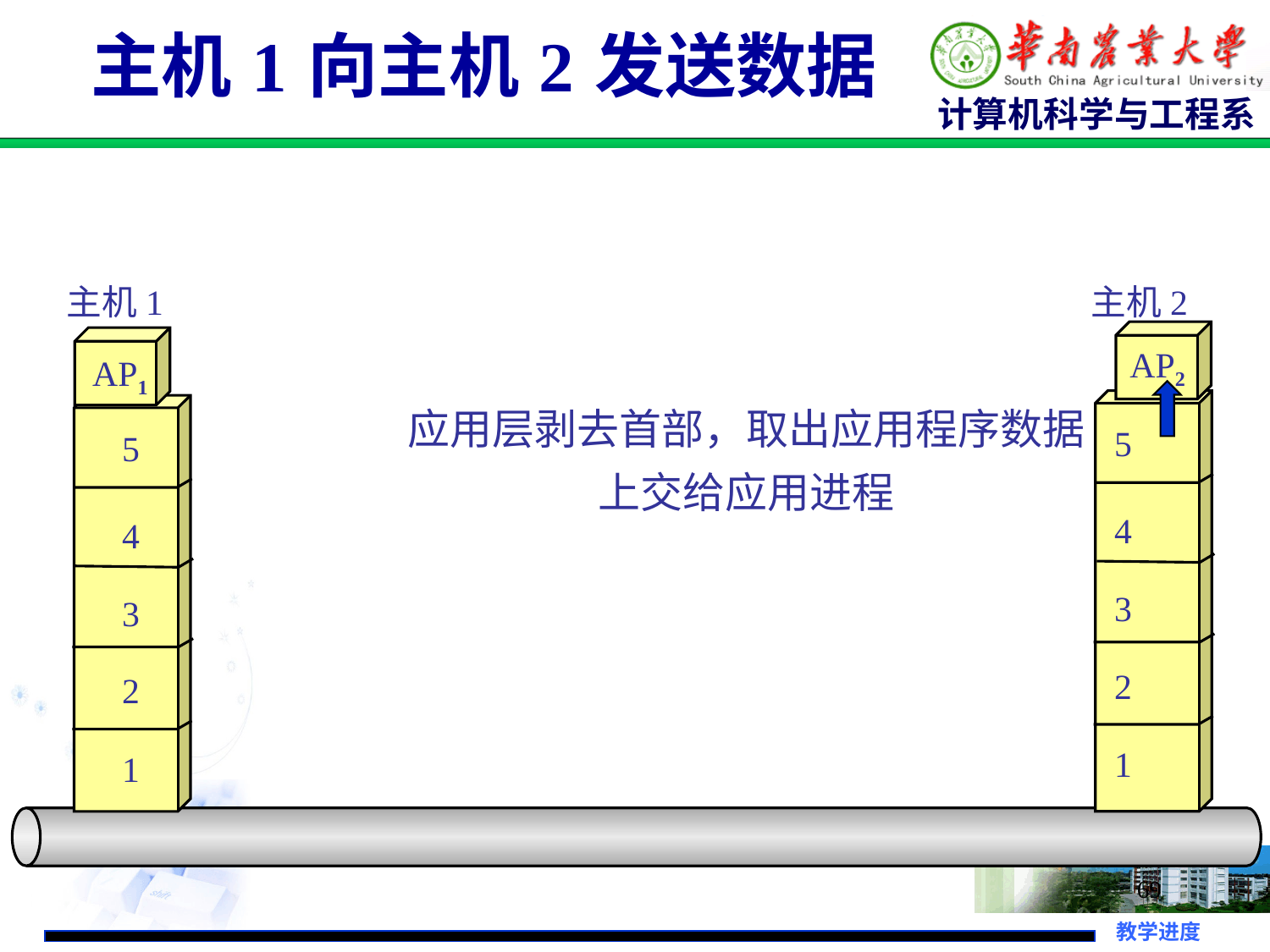

# 主机 1 向主机 2 发送数据

主机 1
主机 2

AP2
AP1

应用层剥去首部，取出应用程序数据
上交给应用进程
5
5

4
4

3
3

2
2

1
1
69